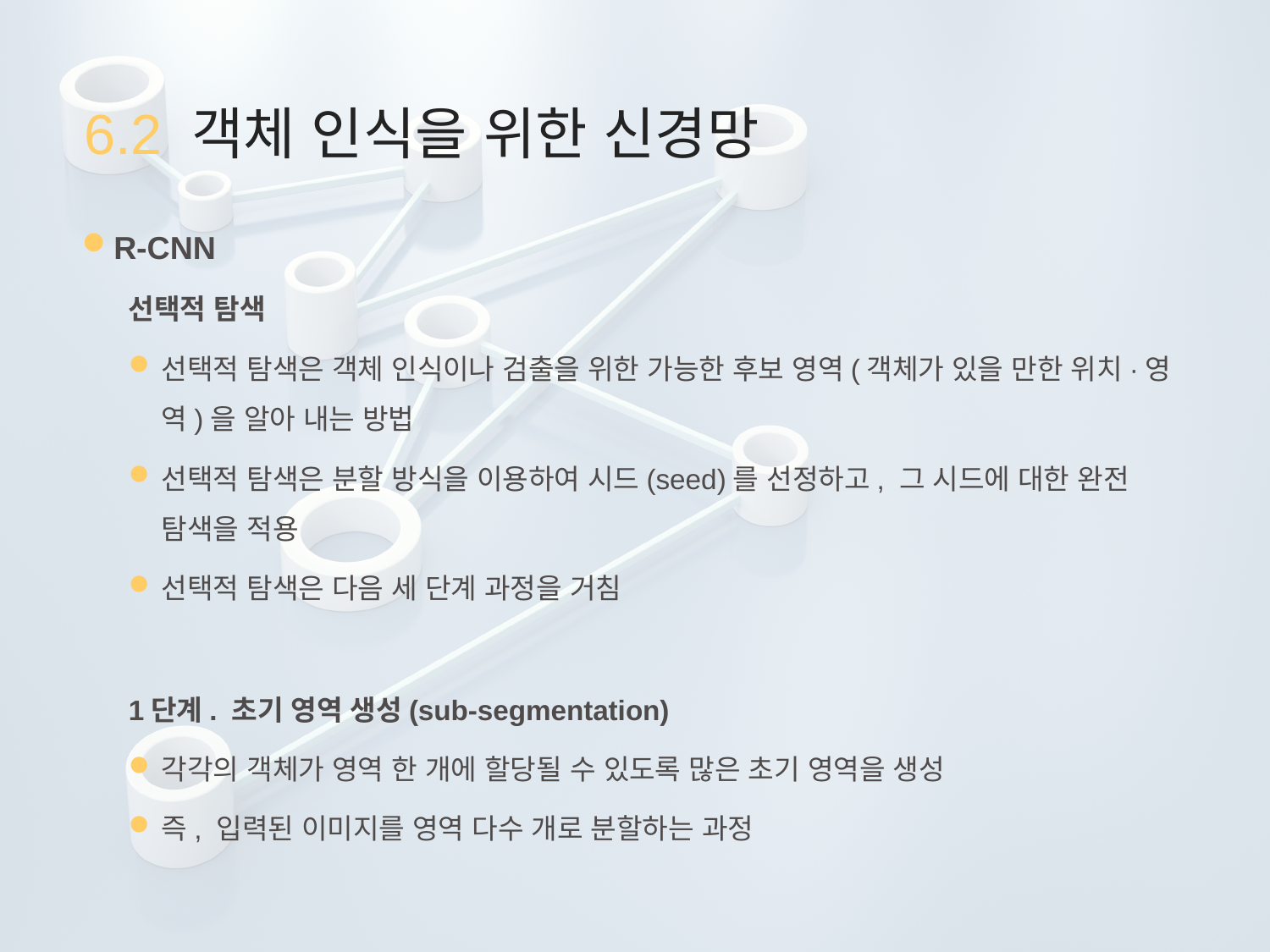

# 6.2 객체 인식을 위한 신경망
R-CNN
선택적 탐색
선택적 탐색은 객체 인식이나 검출을 위한 가능한 후보 영역(객체가 있을 만한 위치·영역)을 알아 내는 방법
선택적 탐색은 분할 방식을 이용하여 시드(seed)를 선정하고, 그 시드에 대한 완전 탐색을 적용
선택적 탐색은 다음 세 단계 과정을 거침

1단계. 초기 영역 생성(sub-segmentation)
각각의 객체가 영역 한 개에 할당될 수 있도록 많은 초기 영역을 생성
즉, 입력된 이미지를 영역 다수 개로 분할하는 과정